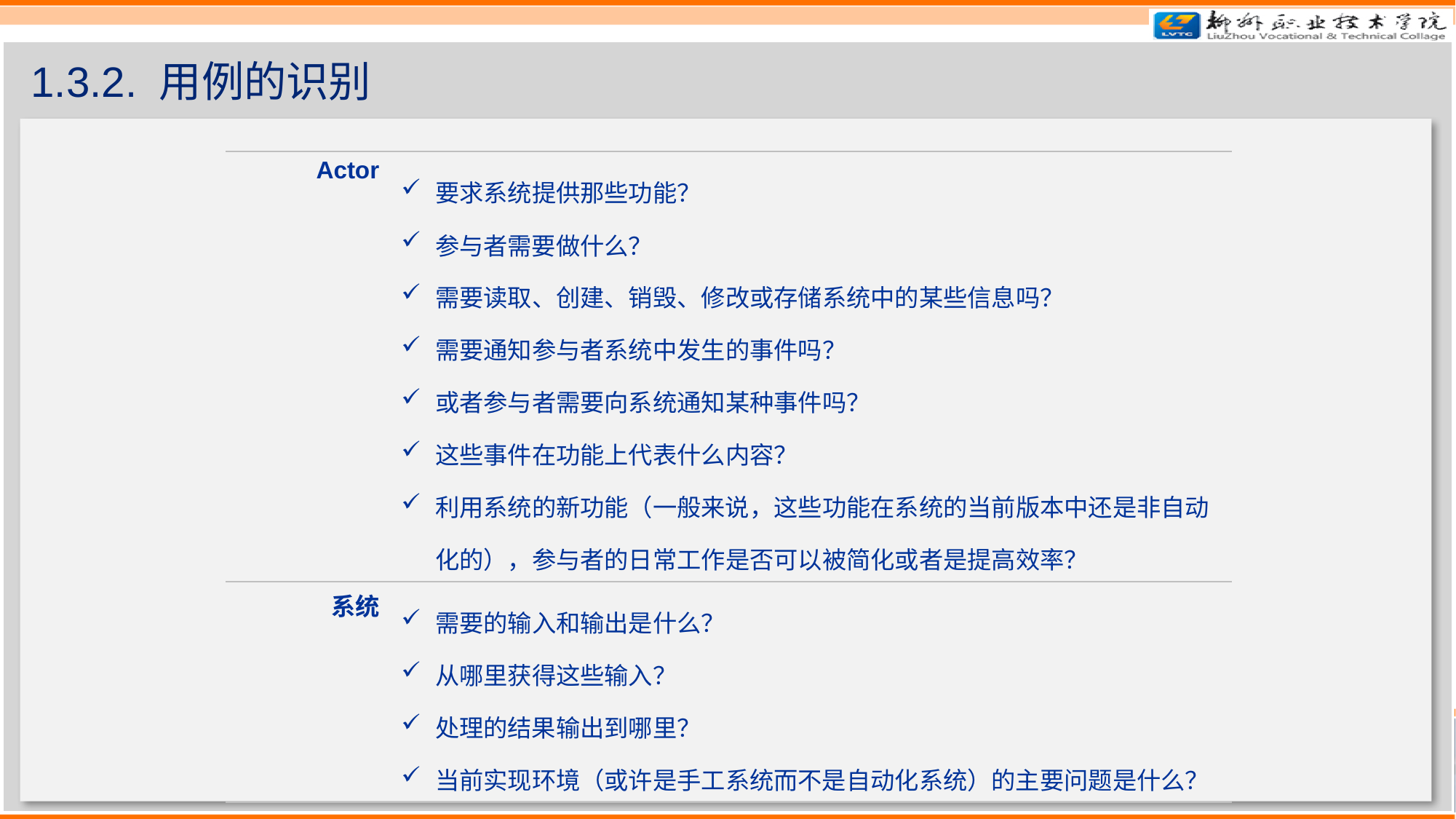

# 1.3.2. 用例的识别
| Actor | 要求系统提供那些功能？ 参与者需要做什么？ 需要读取、创建、销毁、修改或存储系统中的某些信息吗？ 需要通知参与者系统中发生的事件吗？ 或者参与者需要向系统通知某种事件吗？ 这些事件在功能上代表什么内容？ 利用系统的新功能（一般来说，这些功能在系统的当前版本中还是非自动化的），参与者的日常工作是否可以被简化或者是提高效率？ |
| --- | --- |
| 系统 | 需要的输入和输出是什么？ 从哪里获得这些输入？ 处理的结果输出到哪里？ 当前实现环境（或许是手工系统而不是自动化系统）的主要问题是什么？ |